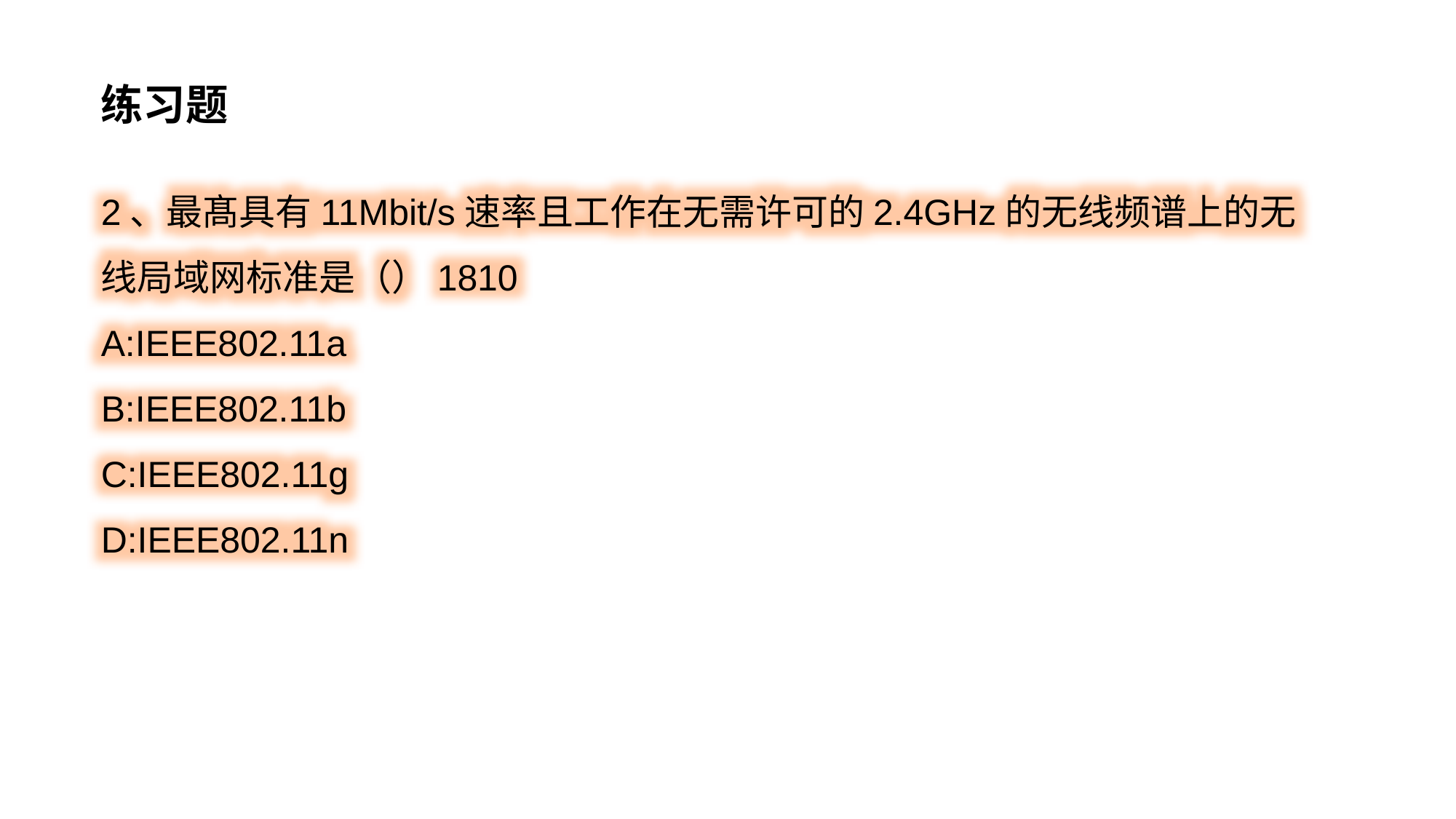

练习题
2、最髙具有11Mbit/s速率且工作在无需许可的2.4GHz的无线频谱上的无线局域网标准是（）1810
A:IEEE802.11a
B:IEEE802.11b
C:IEEE802.11g
D:IEEE802.11n